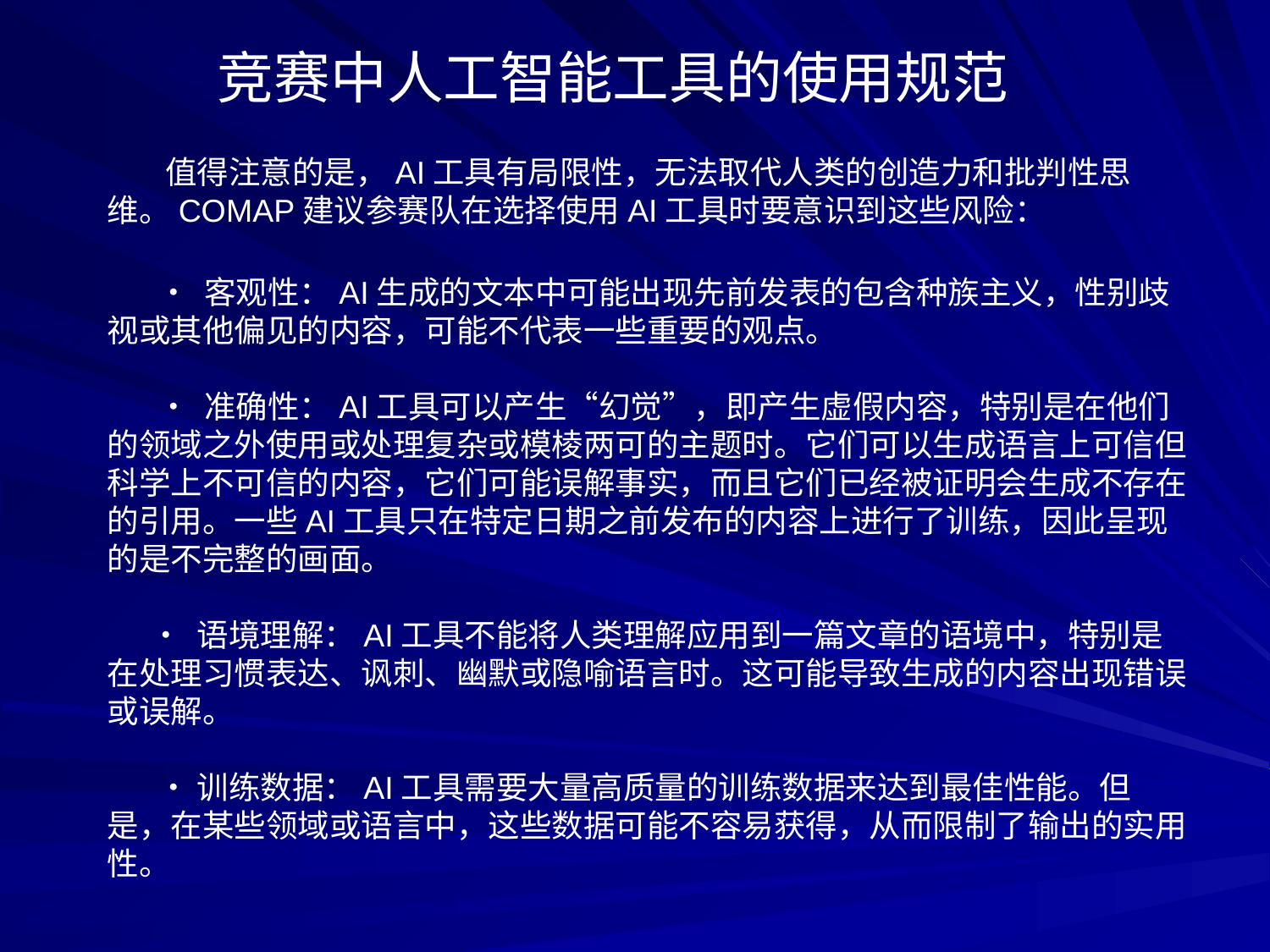

竞赛中人工智能工具的使用规范
       值得注意的是，AI工具有局限性，无法取代人类的创造力和批判性思维。COMAP建议参赛队在选择使用AI工具时要意识到这些风险：
       • 客观性：AI生成的文本中可能出现先前发表的包含种族主义，性别歧视或其他偏见的内容，可能不代表一些重要的观点。

       • 准确性：AI工具可以产生“幻觉”，即产生虚假内容，特别是在他们的领域之外使用或处理复杂或模棱两可的主题时。它们可以生成语言上可信但科学上不可信的内容，它们可能误解事实，而且它们已经被证明会生成不存在的引用。一些AI工具只在特定日期之前发布的内容上进行了训练，因此呈现的是不完整的画面。

      • 语境理解：AI工具不能将人类理解应用到一篇文章的语境中，特别是在处理习惯表达、讽刺、幽默或隐喻语言时。这可能导致生成的内容出现错误或误解。

       •训练数据：AI工具需要大量高质量的训练数据来达到最佳性能。但是，在某些领域或语言中，这些数据可能不容易获得，从而限制了输出的实用性。